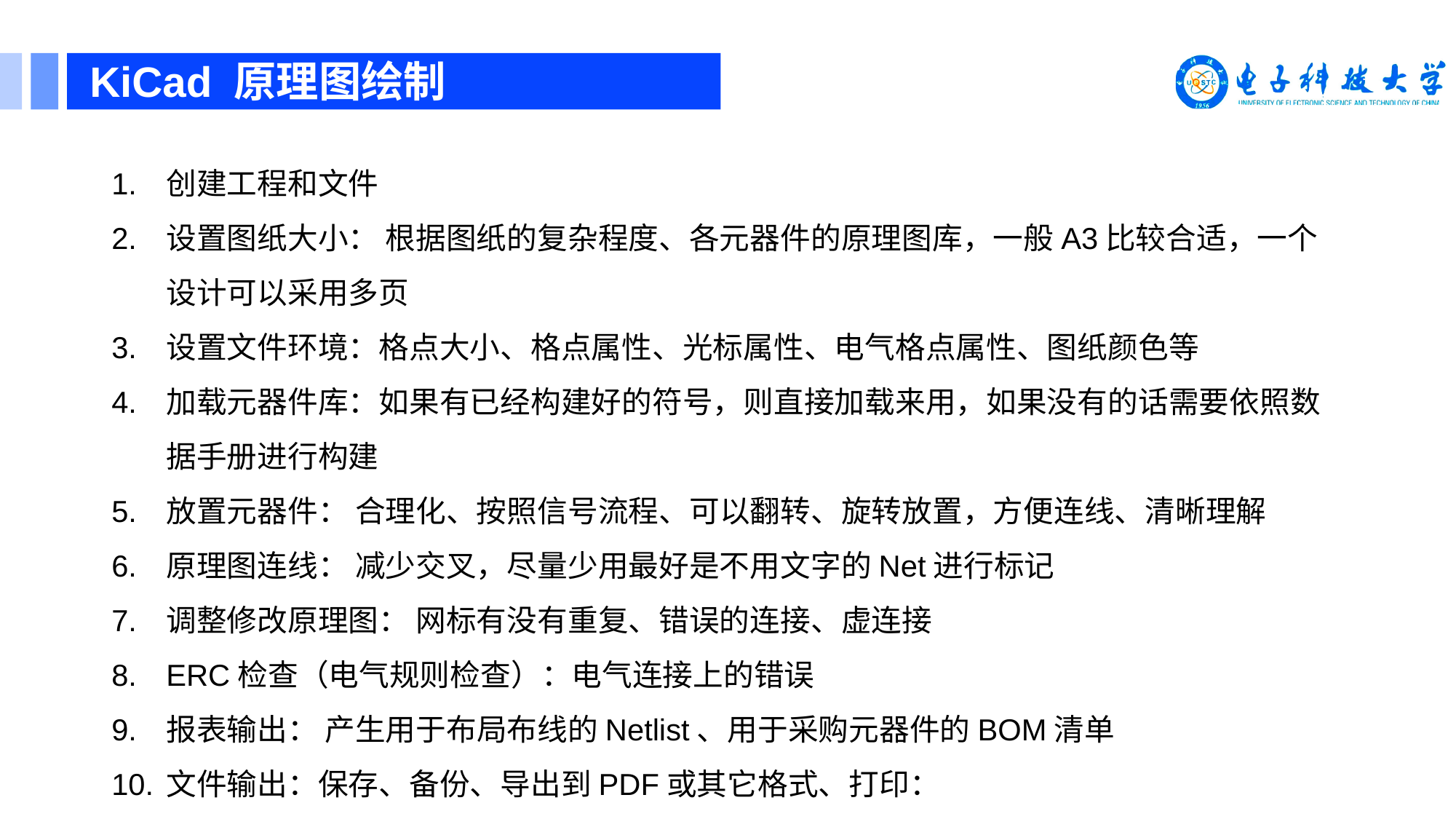

KiCad 原理图绘制
KiCad的设计流程
KiCad的设计流程

创建工程和文件
设置图纸大小： 根据图纸的复杂程度、各元器件的原理图库，一般A3比较合适，一个设计可以采用多页
设置文件环境：格点大小、格点属性、光标属性、电气格点属性、图纸颜色等
加载元器件库：如果有已经构建好的符号，则直接加载来用，如果没有的话需要依照数据手册进行构建
放置元器件： 合理化、按照信号流程、可以翻转、旋转放置，方便连线、清晰理解
原理图连线： 减少交叉，尽量少用最好是不用文字的Net进行标记
调整修改原理图： 网标有没有重复、错误的连接、虚连接
ERC检查（电气规则检查）：电气连接上的错误
报表输出： 产生用于布局布线的Netlist、用于采购元器件的BOM清单
文件输出：保存、备份、导出到PDF或其它格式、打印：